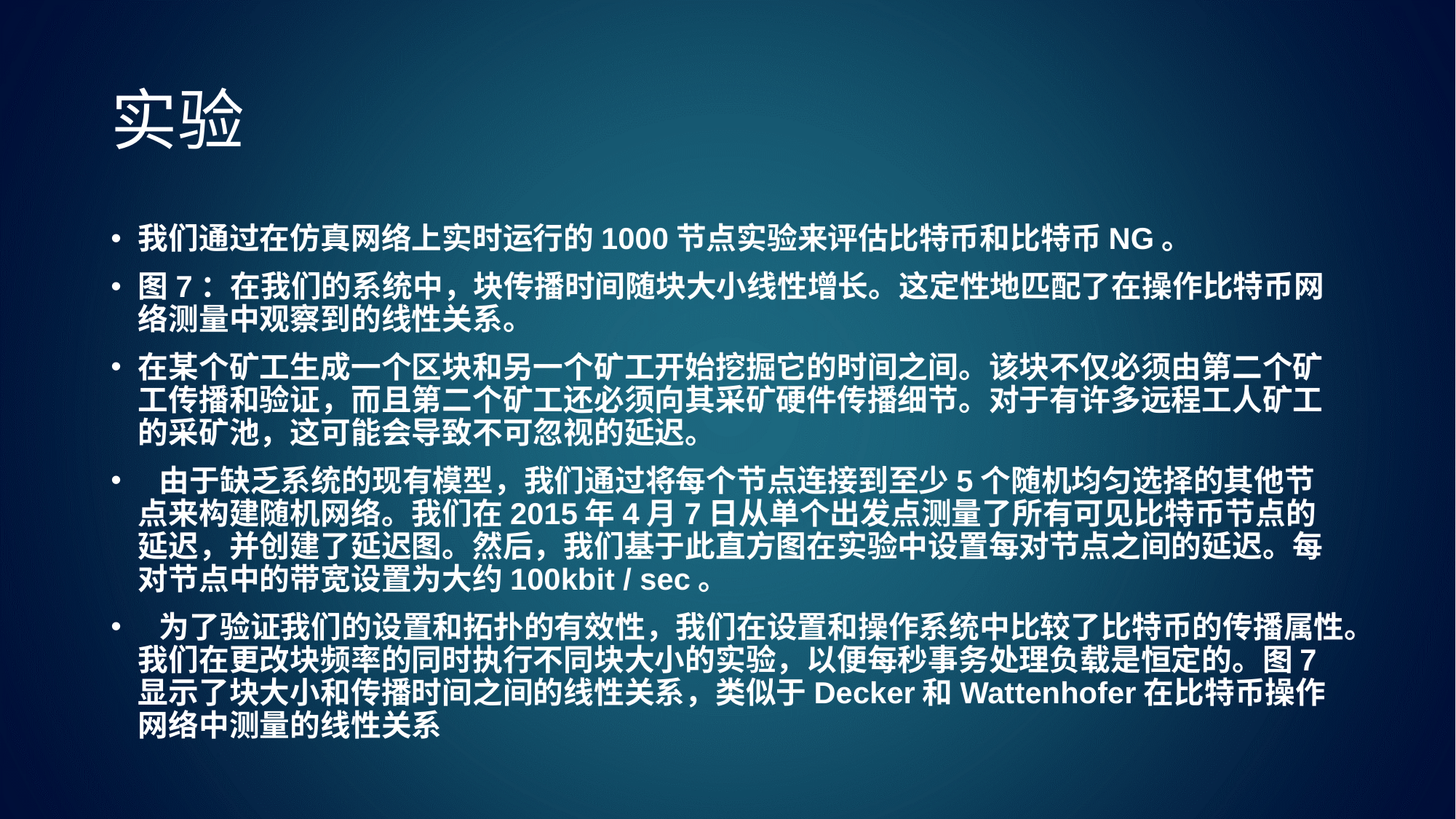

# 实验
我们通过在仿真网络上实时运行的1000节点实验来评估比特币和比特币NG。
图7：在我们的系统中，块传播时间随块大小线性增长。这定性地匹配了在操作比特币网络测量中观察到的线性关系。
在某个矿工生成一个区块和另一个矿工开始挖掘它的时间之间。该块不仅必须由第二个矿工传播和验证，而且第二个矿工还必须向其采矿硬件传播细节。对于有许多远程工人矿工的采矿池，这可能会导致不可忽视的延迟。
  由于缺乏系统的现有模型，我们通过将每个节点连接到至少5个随机均匀选择的其他节点来构建随机网络。我们在2015年4月7日从单个出发点测量了所有可见比特币节点的延迟，并创建了延迟图。然后，我们基于此直方图在实验中设置每对节点之间的延迟。每对节点中的带宽设置为大约100kbit / sec。
  为了验证我们的设置和拓扑的有效性，我们在设置和操作系统中比较了比特币的传播属性。我们在更改块频率的同时执行不同块大小的实验，以便每秒事务处理负载是恒定的。图7显示了块大小和传播时间之间的线性关系，类似于Decker和Wattenhofer在比特币操作网络中测量的线性关系